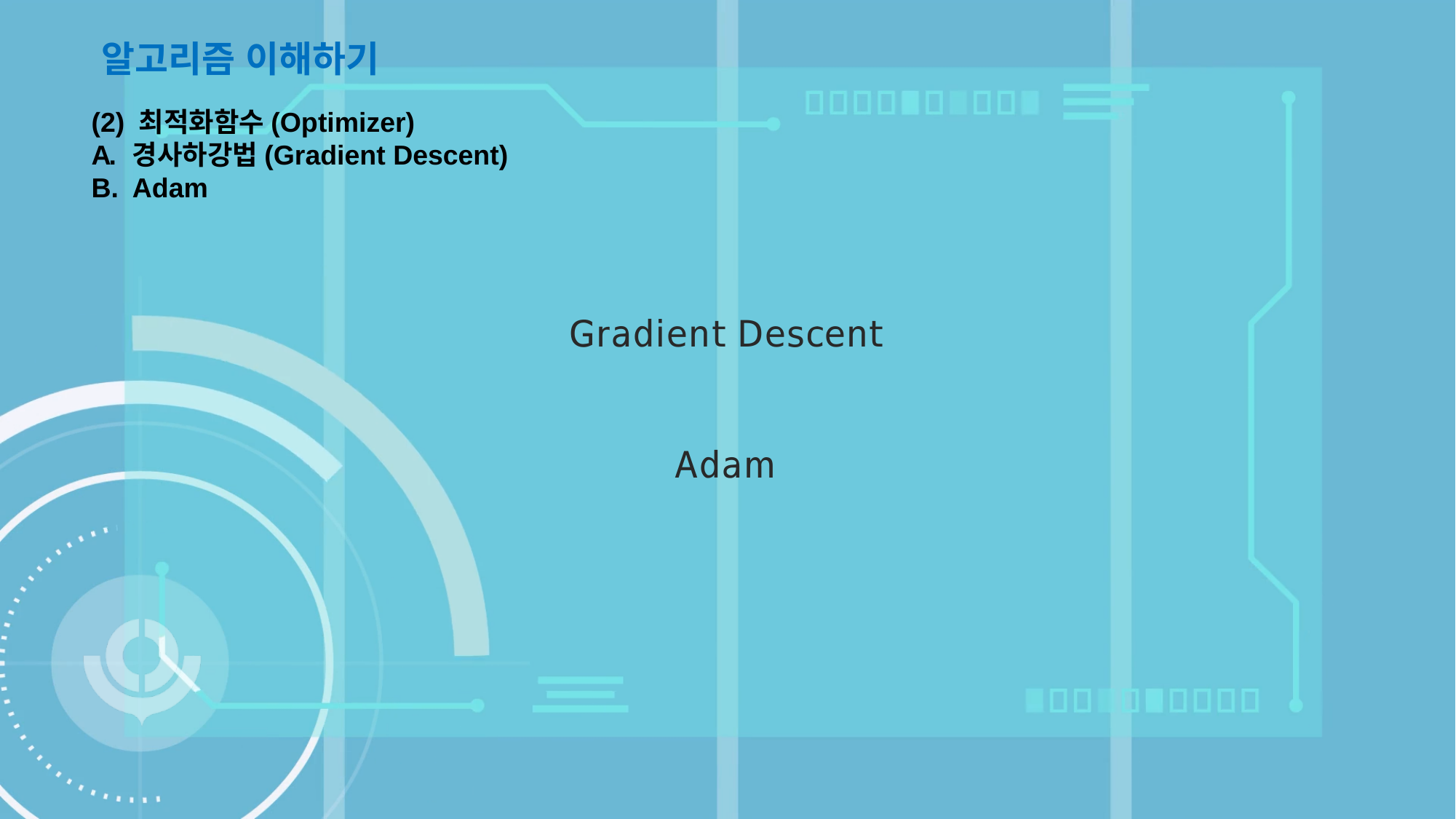

알고리즘 이해하기
(2) 최적화함수(Optimizer)
경사하강법(Gradient Descent)
Adam
Gradient Descent

Adam